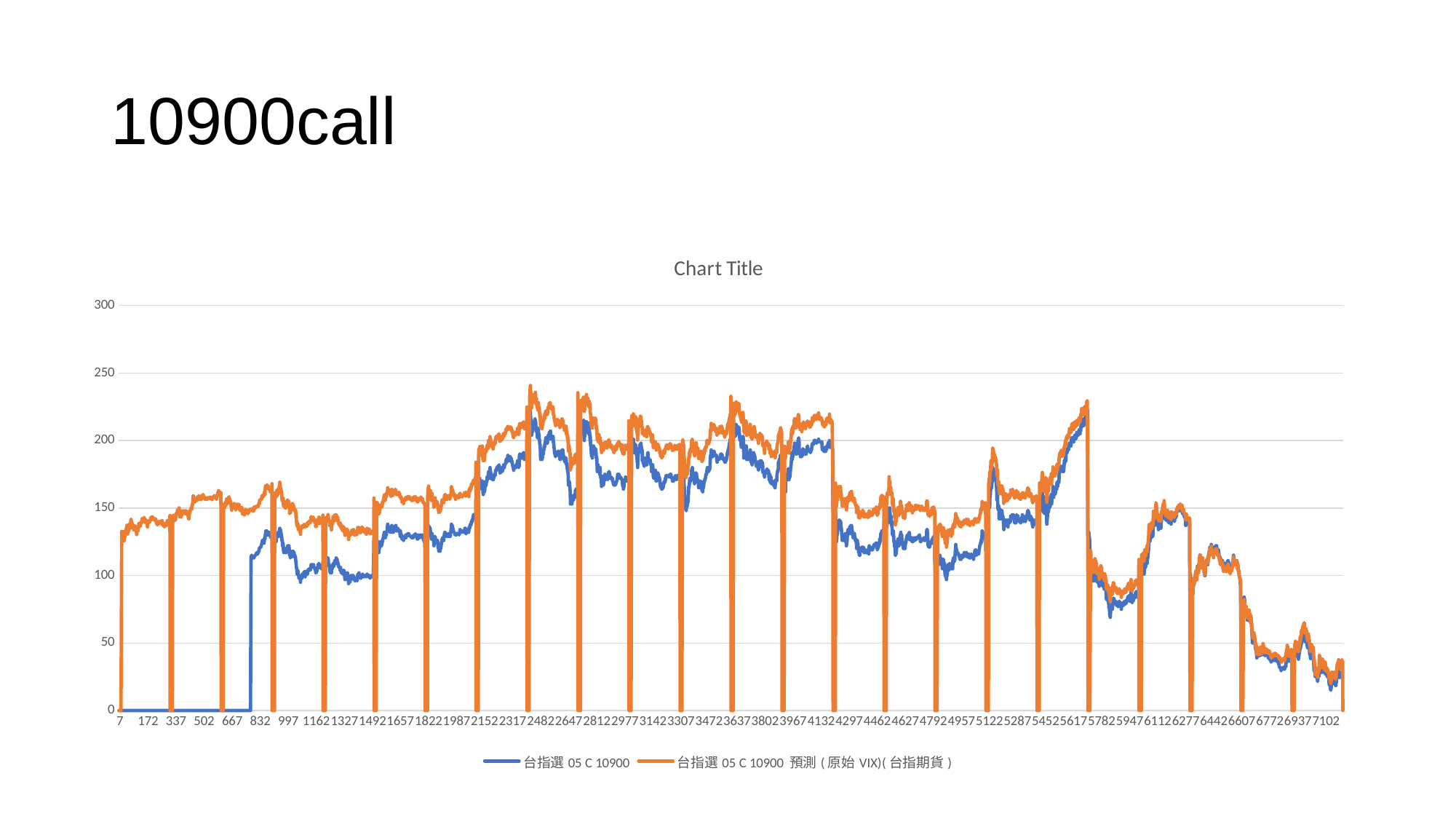

# 10900call

### Chart:

| Category | 台指選05 C 10900 | 台指選05 C 10900 預測(原始VIX)(台指期貨) |
|---|---|---|